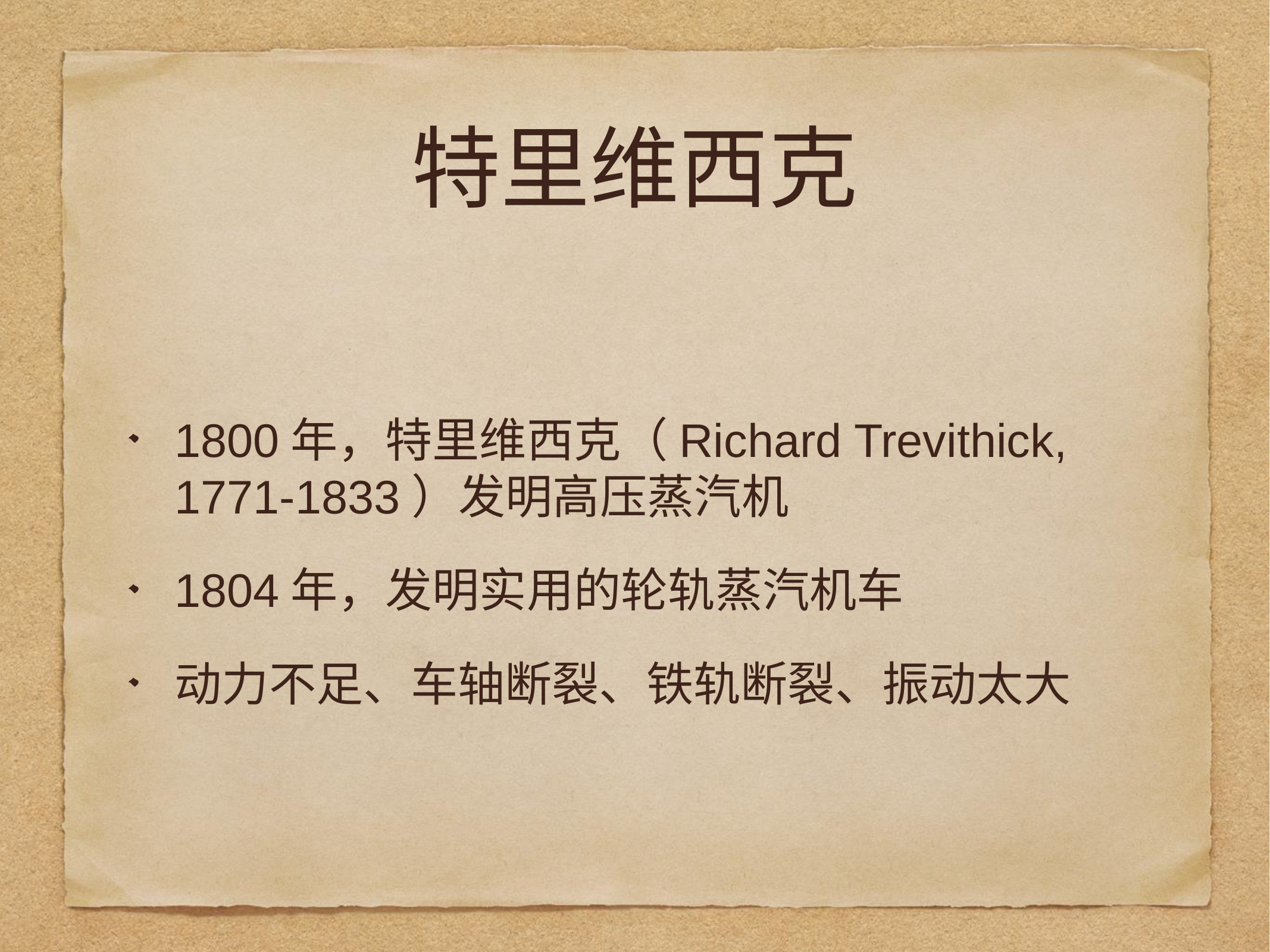

# 特里维西克
1800年，特里维西克（Richard Trevithick, 1771-1833）发明高压蒸汽机
1804年，发明实用的轮轨蒸汽机车
动力不足、车轴断裂、铁轨断裂、振动太大